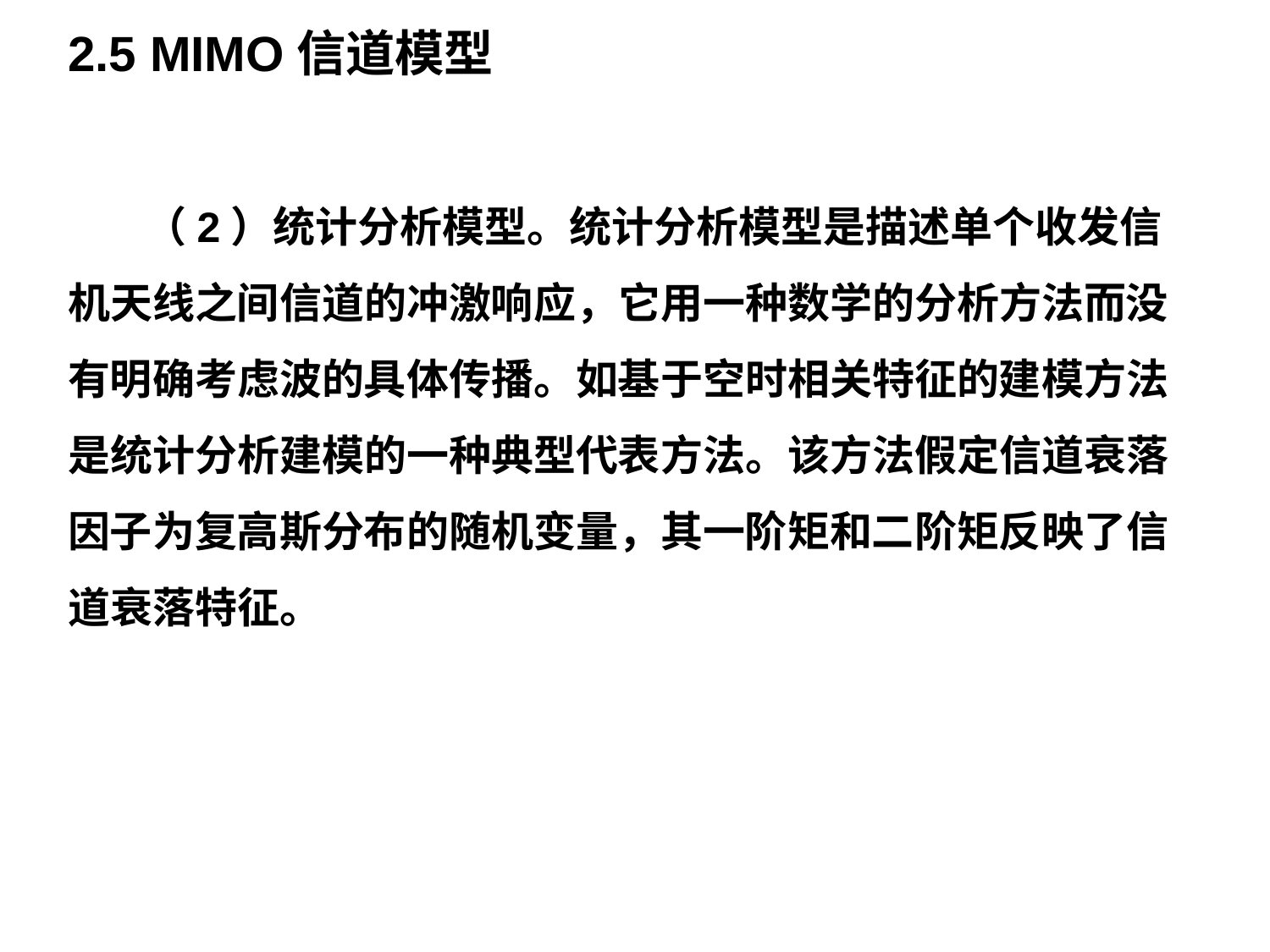

2.5 MIMO信道模型

       （2）统计分析模型。统计分析模型是描述单个收发信机天线之间信道的冲激响应，它用一种数学的分析方法而没有明确考虑波的具体传播。如基于空时相关特征的建模方法是统计分析建模的一种典型代表方法。该方法假定信道衰落因子为复高斯分布的随机变量，其一阶矩和二阶矩反映了信道衰落特征。